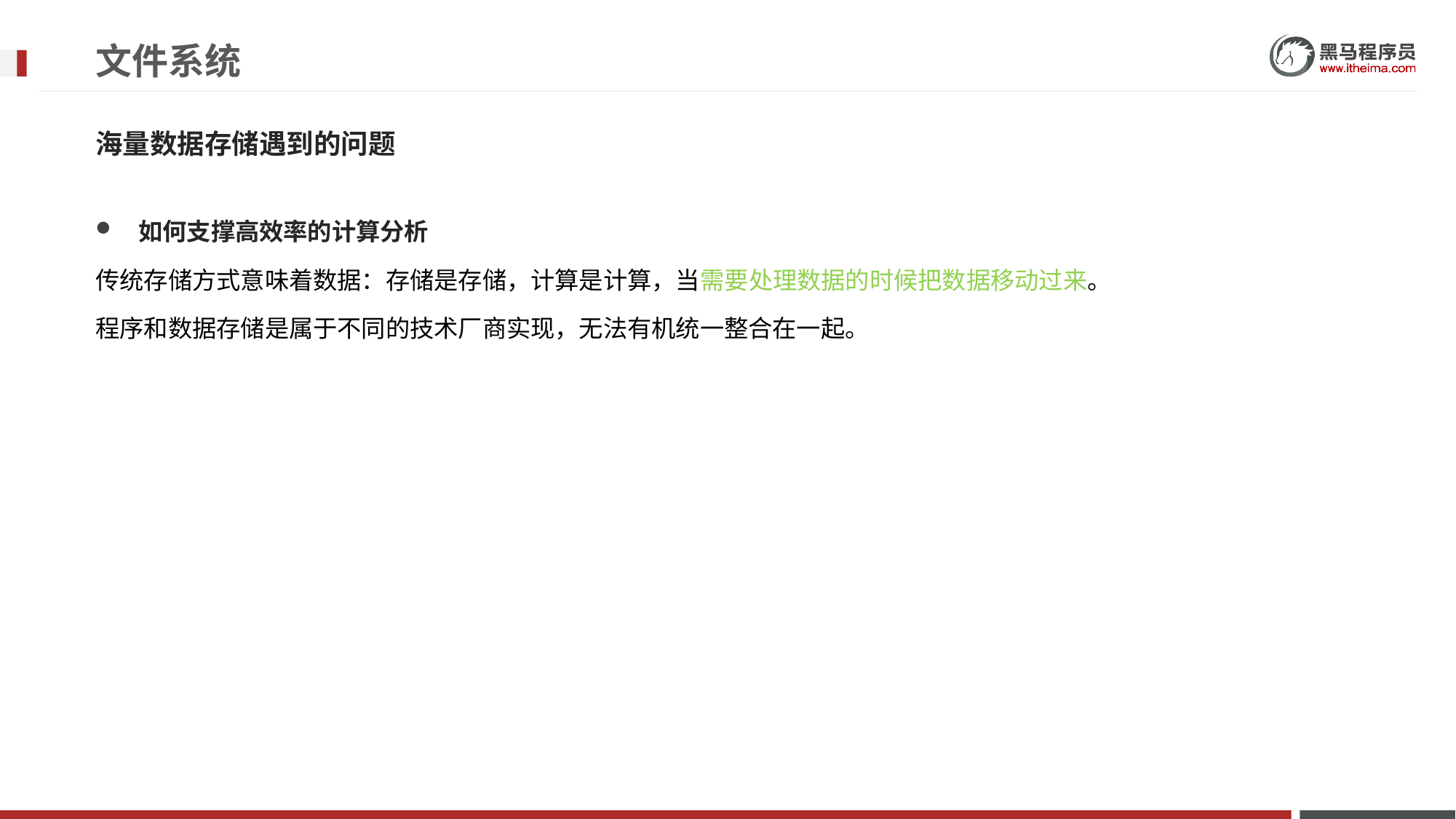

# 文件系统
海量数据存储遇到的问题
如何支撑高效率的计算分析
传统存储方式意味着数据：存储是存储，计算是计算，当需要处理数据的时候把数据移动过来。
程序和数据存储是属于不同的技术厂商实现，无法有机统一整合在一起。